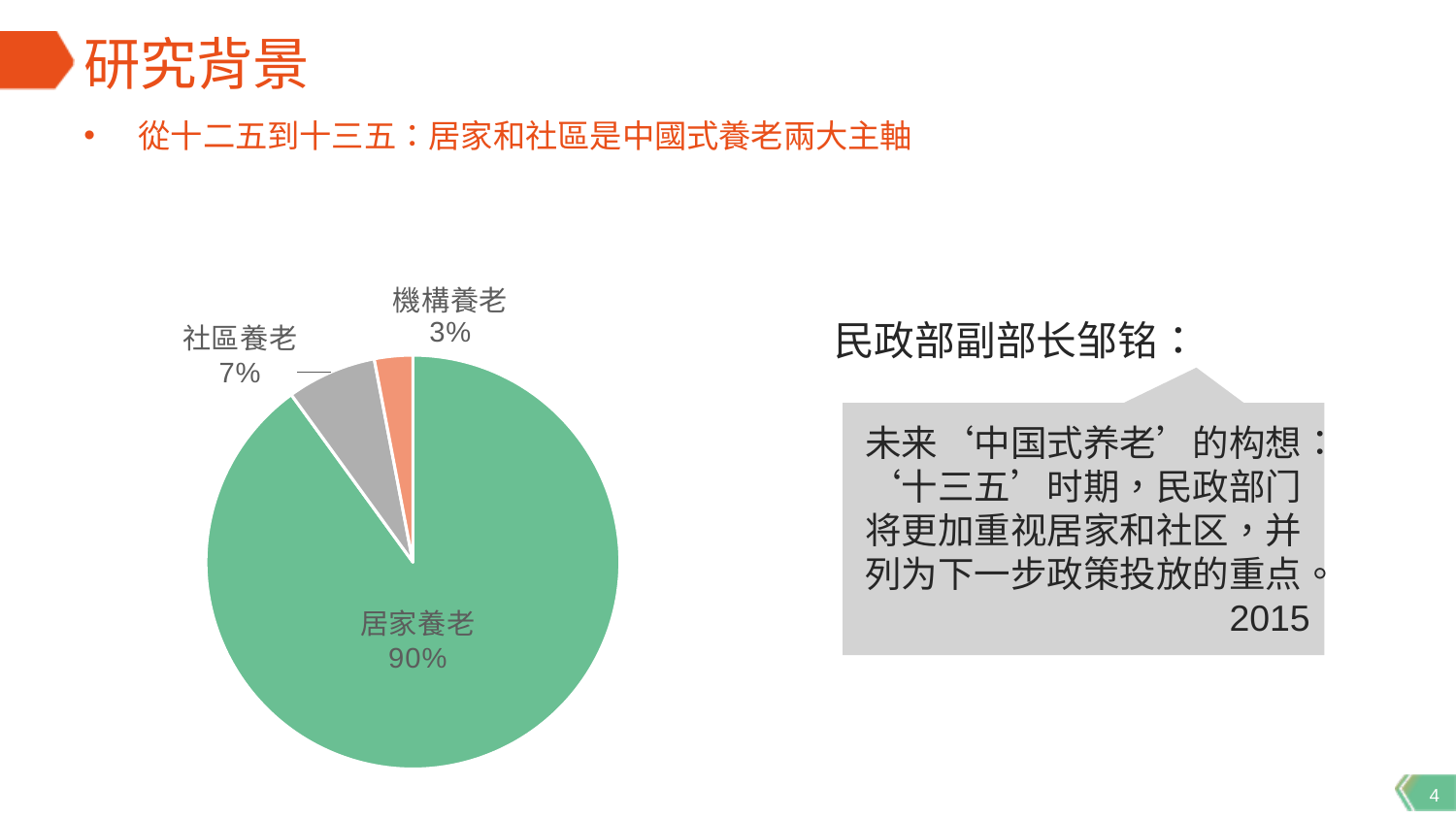

# 研究背景
從十二五到十三五：居家和社區是中國式養老兩大主軸

### Chart

| Category | 欄1 |
|---|---|
| 居家養老 | 90.0 |
| 社區養老 | 7.0 |
| 機構養老 | 3.0 |
民政部副部长邹铭：
未来‘中国式养老’的构想：‘十三五’时期，民政部门将更加重视居家和社区，并列为下一步政策投放的重点。
2015
4